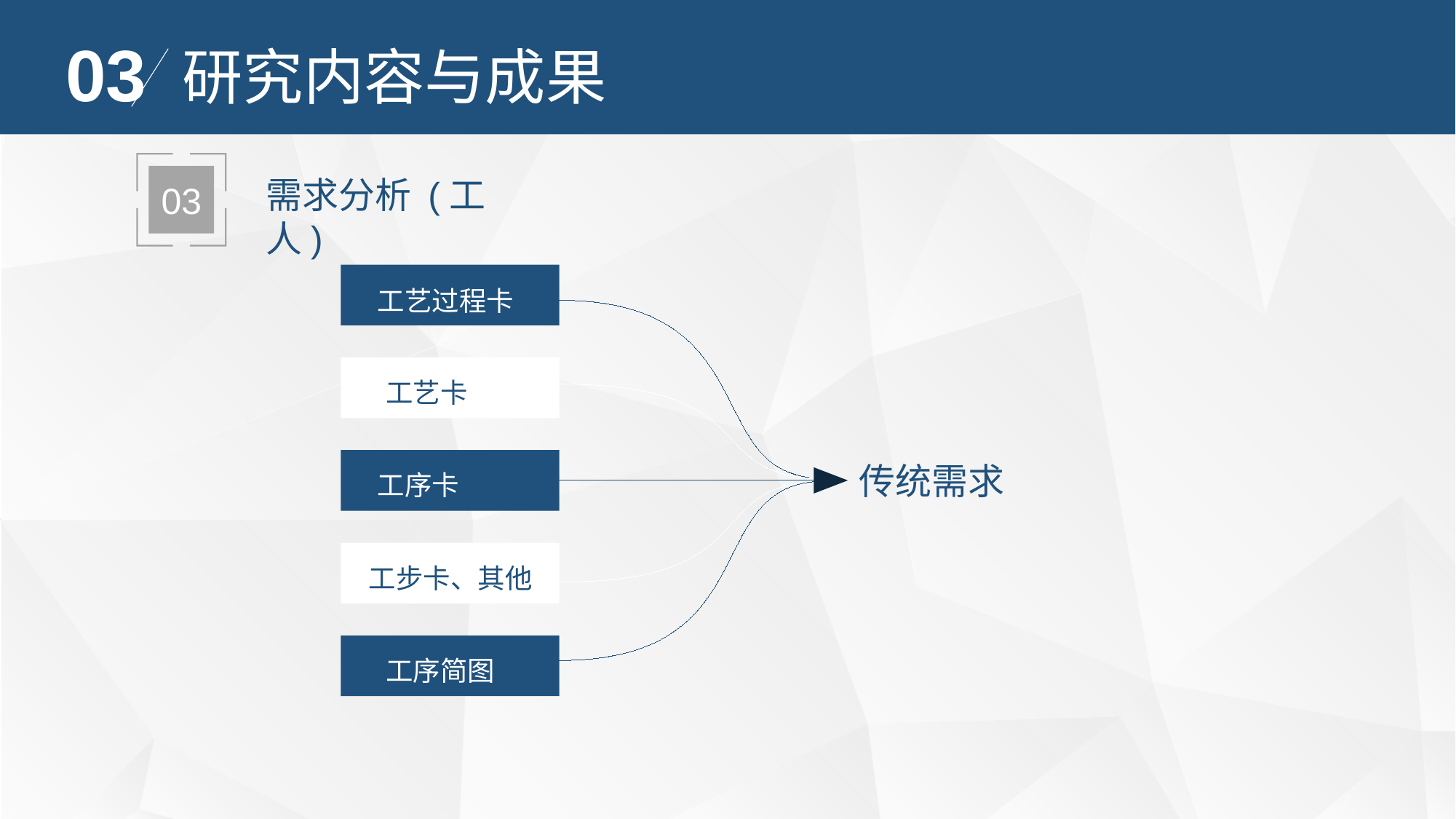

03
研究内容与成果

03
需求分析 (工人)

工艺过程卡

传统需求

工艺卡

工序卡

工步卡、其他

工序简图